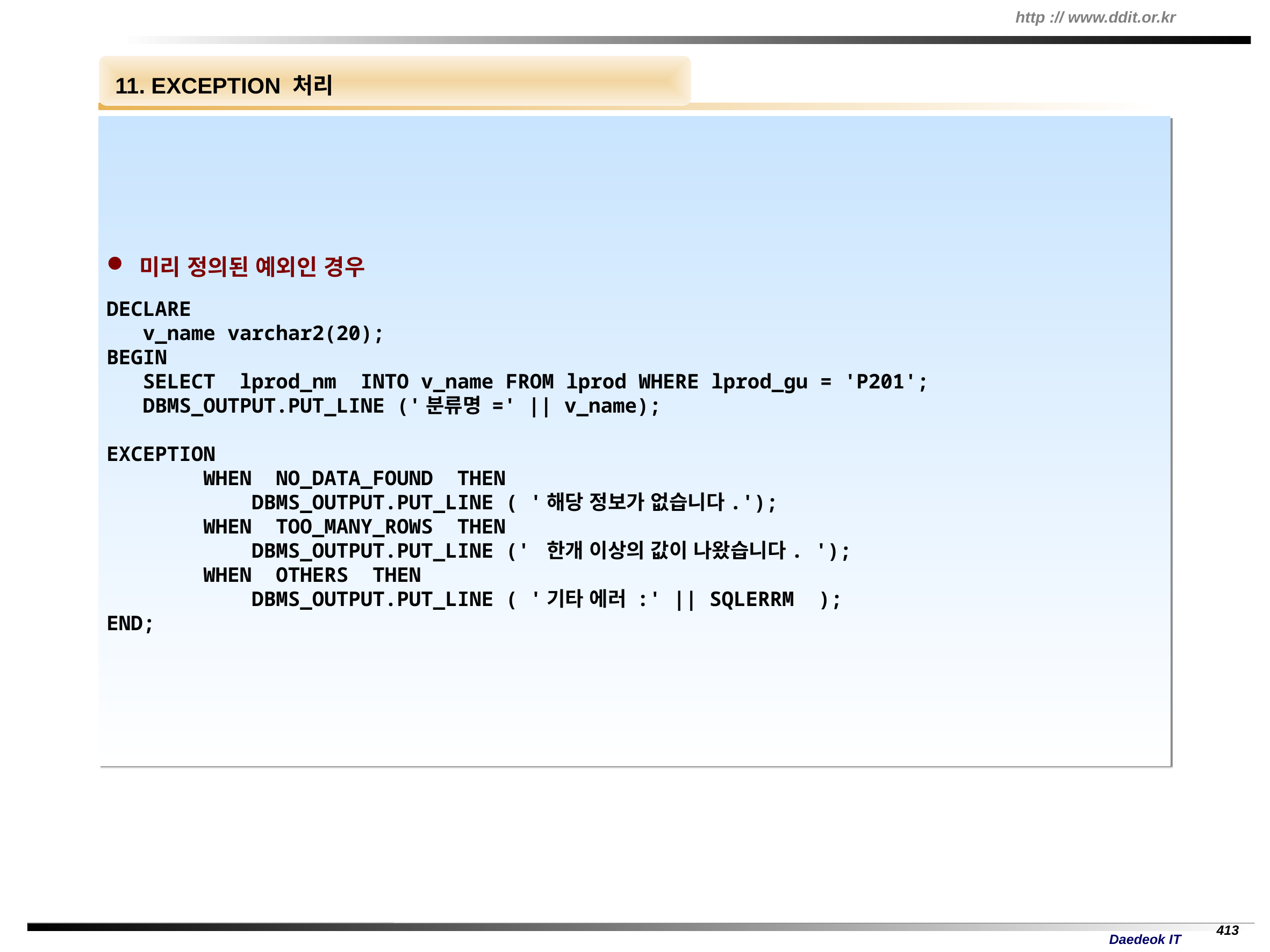

11. EXCEPTION 처리

 미리 정의된 예외인 경우

DECLARE
   v_name varchar2(20);
BEGIN
   SELECT  lprod_nm  INTO v_name FROM lprod WHERE lprod_gu = 'P201';
   DBMS_OUTPUT.PUT_LINE ('분류명 =' || v_name);

EXCEPTION
        WHEN  NO_DATA_FOUND  THEN
            DBMS_OUTPUT.PUT_LINE ( '해당 정보가 없습니다.');
        WHEN  TOO_MANY_ROWS  THEN
            DBMS_OUTPUT.PUT_LINE (' 한개 이상의 값이 나왔습니다. ');
        WHEN  OTHERS  THEN
            DBMS_OUTPUT.PUT_LINE ( '기타 에러 :' || SQLERRM  );
END;